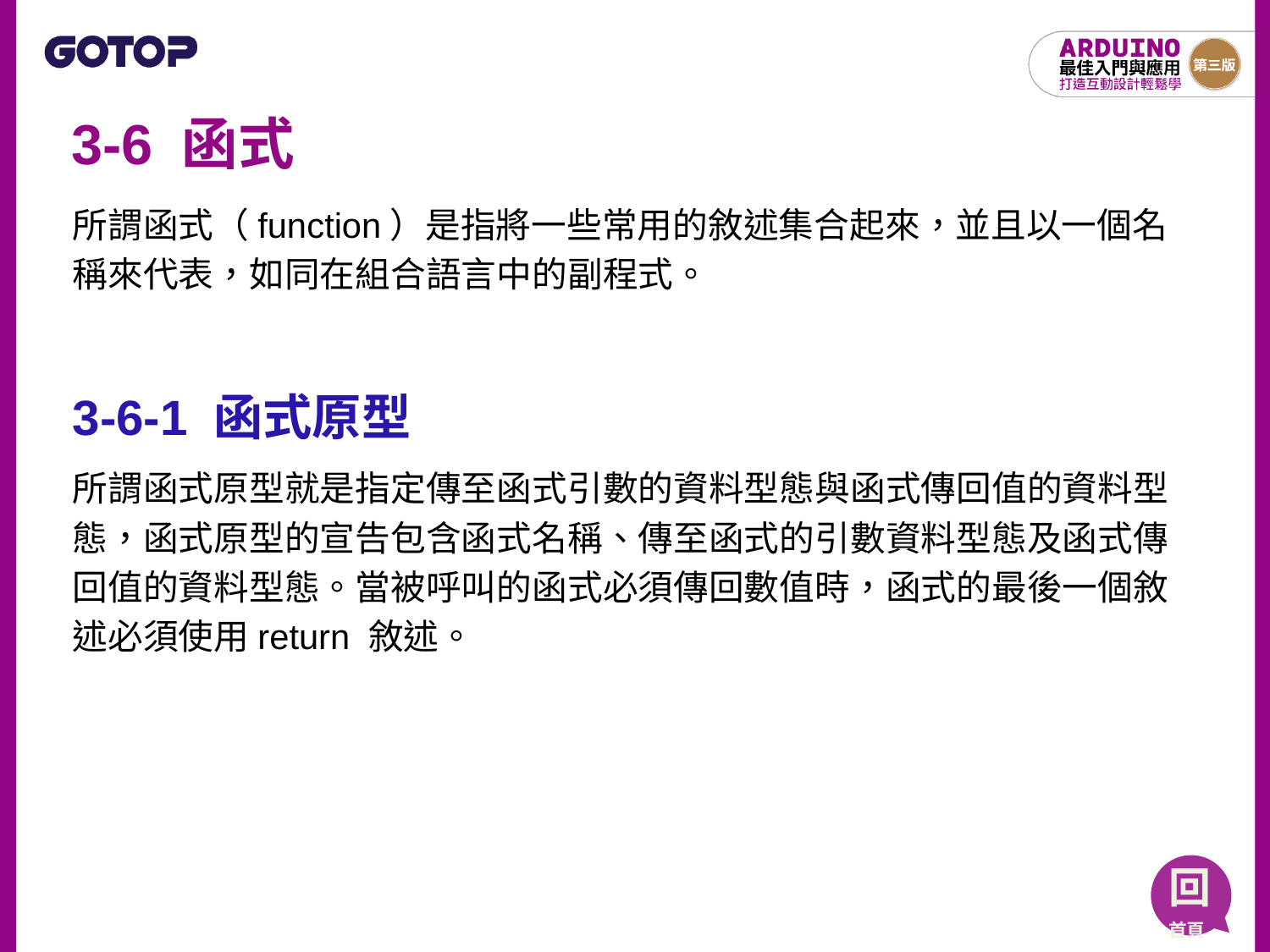

# 3-6 函式
所謂函式（function）是指將一些常用的敘述集合起來，並且以一個名稱來代表，如同在組合語言中的副程式。

3-6-1 函式原型
所謂函式原型就是指定傳至函式引數的資料型態與函式傳回值的資料型態，函式原型的宣告包含函式名稱、傳至函式的引數資料型態及函式傳回值的資料型態。當被呼叫的函式必須傳回數值時，函式的最後一個敘述必須使用return 敘述。